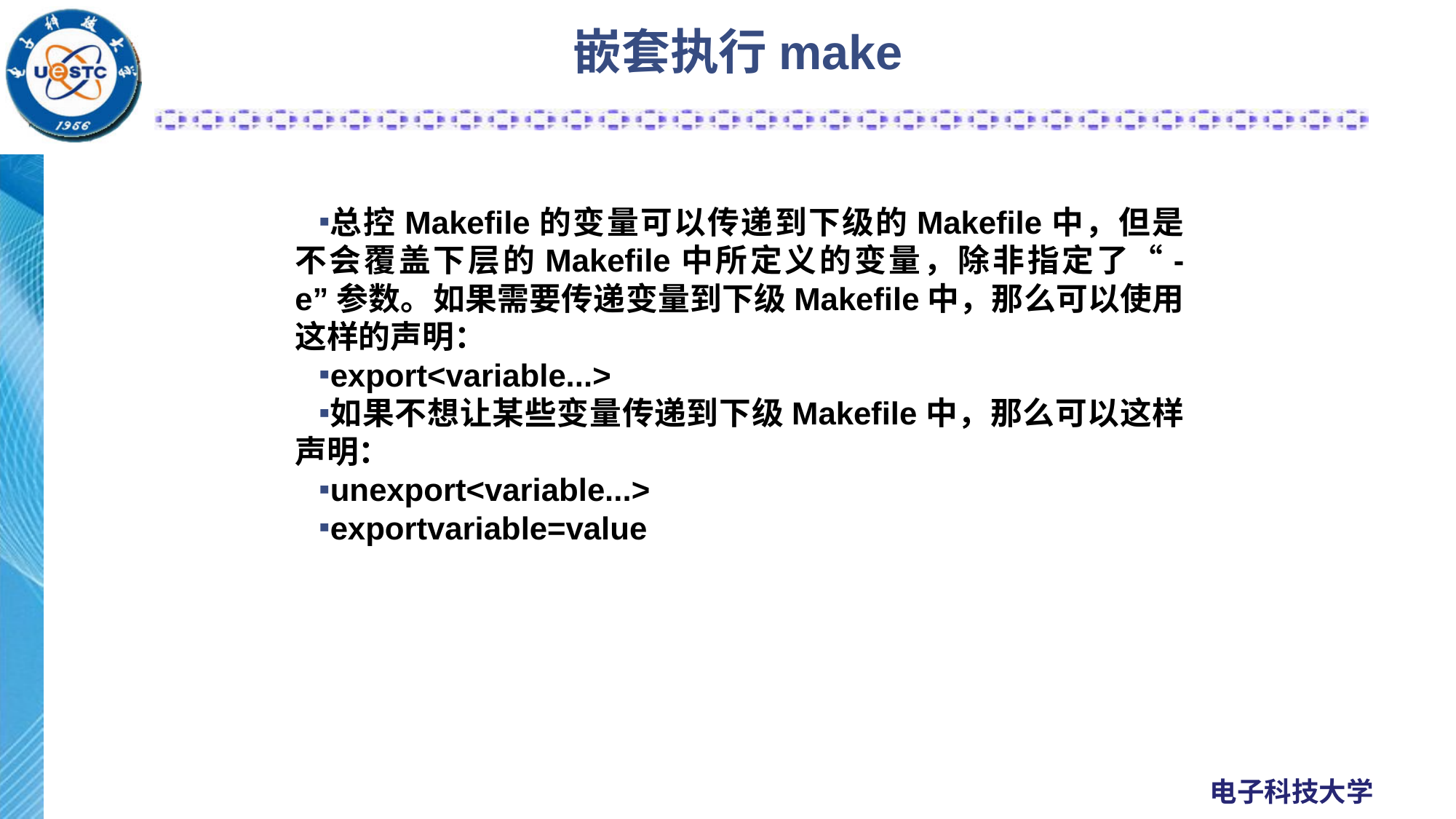

# 嵌套执行make
总控Makefile的变量可以传递到下级的Makefile中，但是不会覆盖下层的Makefile中所定义的变量，除非指定了“-e”参数。如果需要传递变量到下级Makefile中，那么可以使用这样的声明：
export<variable...>
如果不想让某些变量传递到下级Makefile中，那么可以这样声明：
unexport<variable...>
exportvariable=value